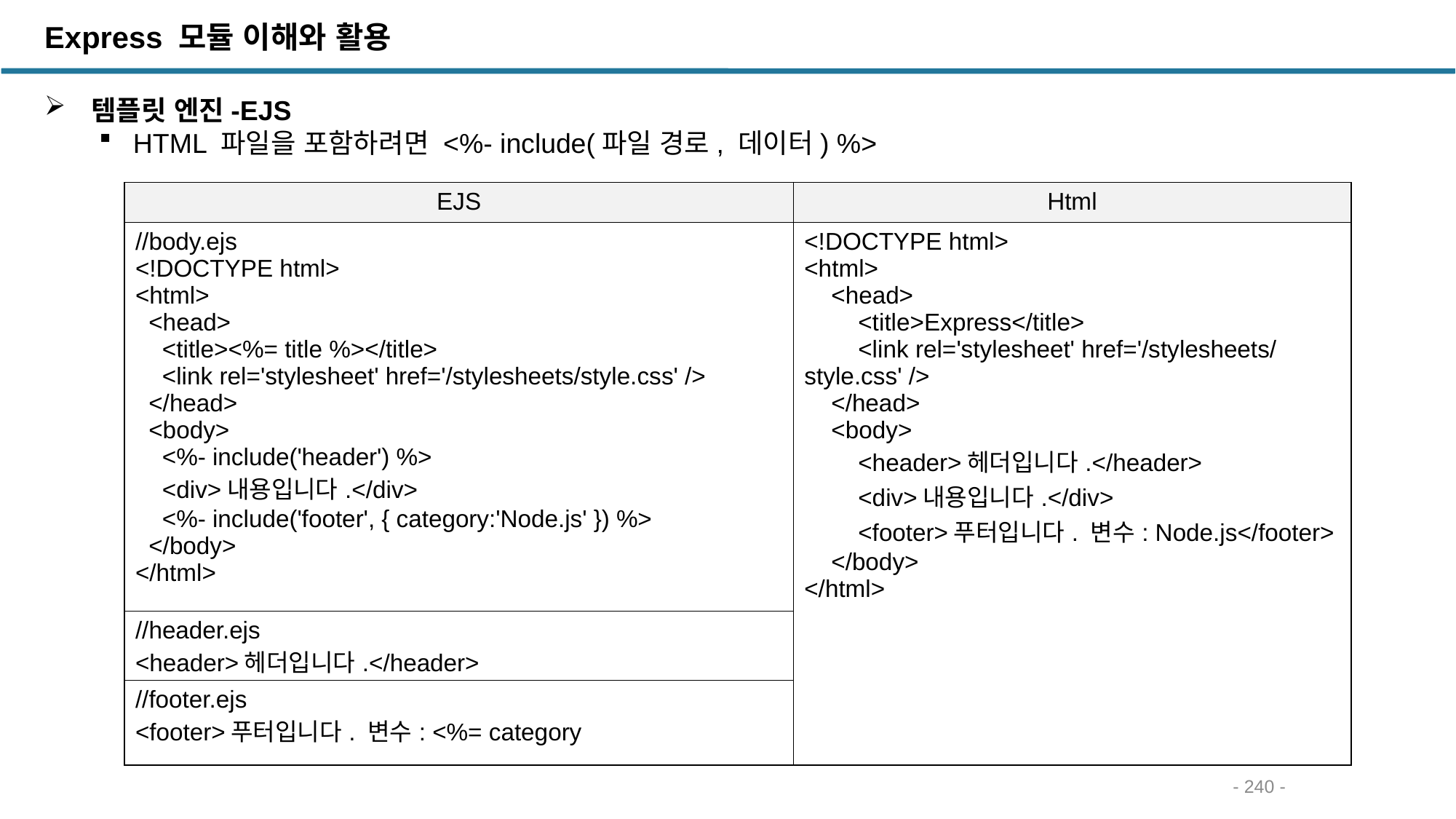

Express 모듈 이해와 활용
 템플릿 엔진-EJS
HTML 파일을 포함하려면 <%- include(파일 경로, 데이터) %>
| EJS | Html |
| --- | --- |
| //body.ejs <!DOCTYPE html> <html> <head> <title><%= title %></title> <link rel='stylesheet' href='/stylesheets/style.css' /> </head> <body> <%- include('header') %> <div>내용입니다.</div> <%- include('footer', { category:'Node.js' }) %> </body> </html> | <!DOCTYPE html> <html> <head> <title>Express</title> <link rel='stylesheet' href='/stylesheets/style.css' /> </head> <body> <header>헤더입니다.</header> <div>내용입니다.</div> <footer>푸터입니다. 변수: Node.js</footer> </body> </html> |
| //header.ejs <header>헤더입니다.</header> |  |
| //footer.ejs <footer>푸터입니다. 변수: <%= category |  |
- 240 -